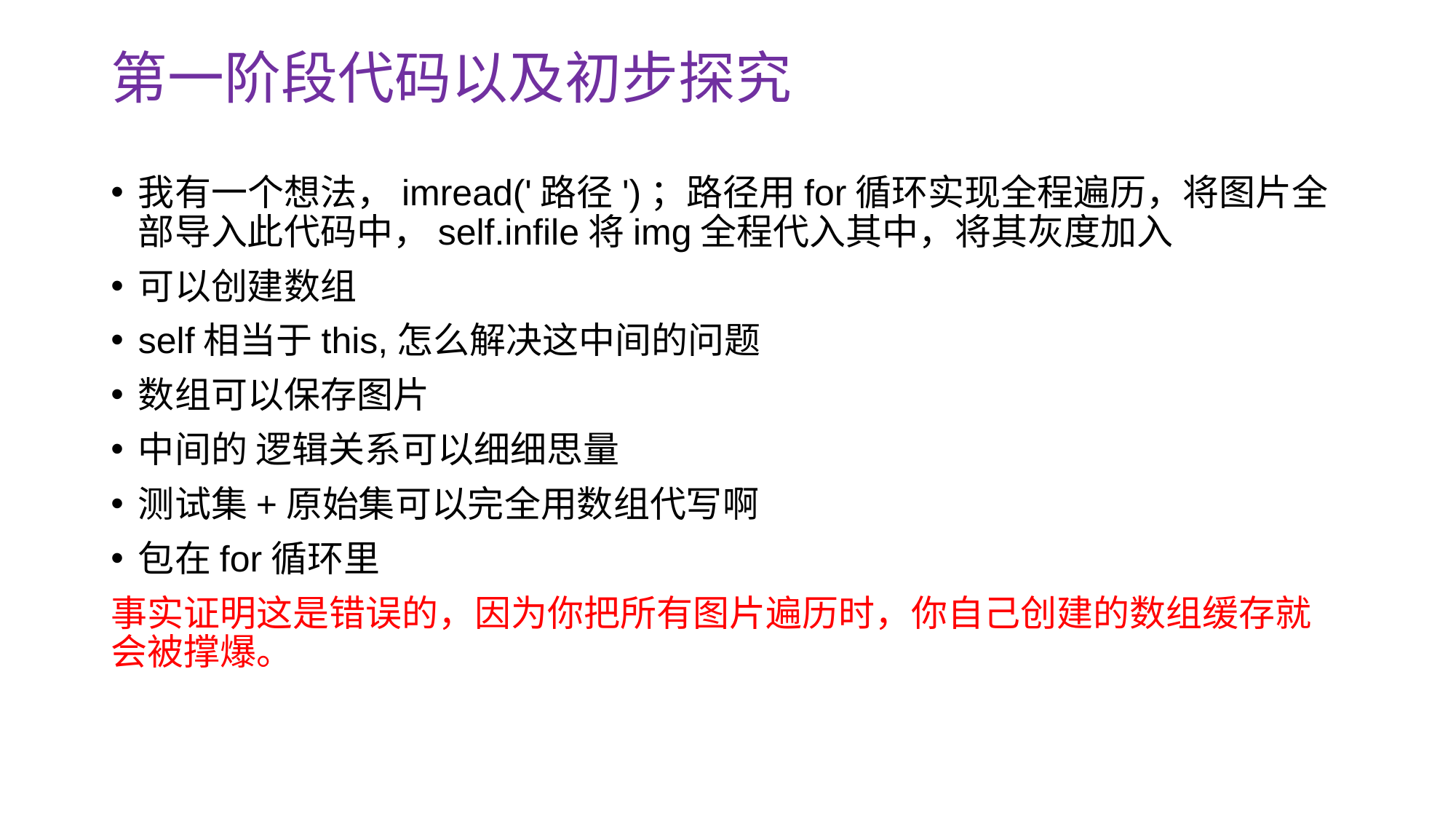

# 第一阶段代码以及初步探究
我有一个想法，imread('路径')；路径用for循环实现全程遍历，将图片全部导入此代码中，self.infile将img全程代入其中，将其灰度加入
可以创建数组
self相当于this,怎么解决这中间的问题
数组可以保存图片
中间的 逻辑关系可以细细思量
测试集+原始集可以完全用数组代写啊
包在for循环里
事实证明这是错误的，因为你把所有图片遍历时，你自己创建的数组缓存就会被撑爆。